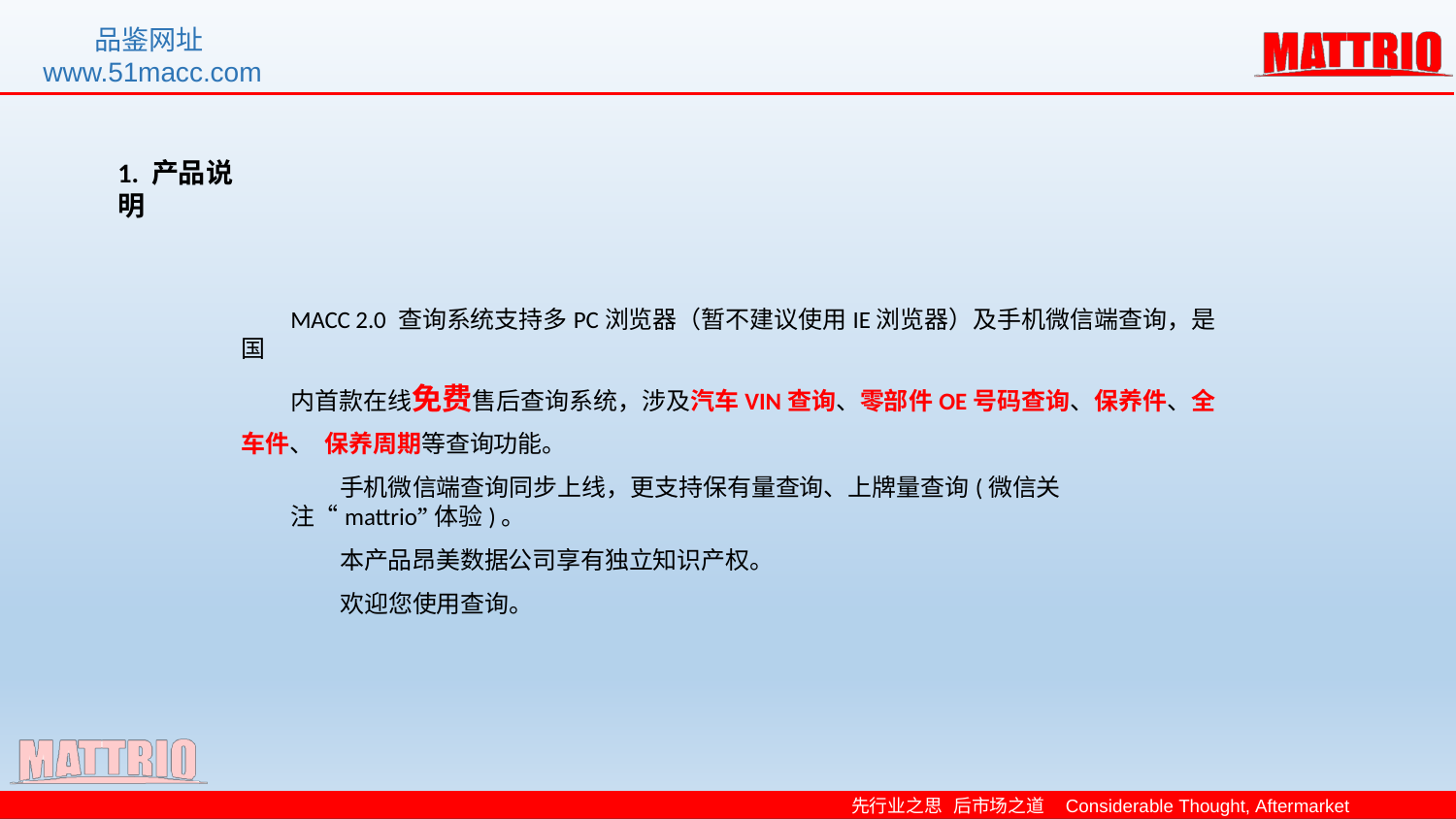

品鉴网址www.51macc.com

1. 产品说明
MACC 2.0 查询系统支持多PC浏览器（暂不建议使用IE浏览器）及手机微信端查询，是国
内首款在线免费售后查询系统，涉及汽车VIN查询、零部件OE号码查询、保养件、全车件、  保养周期等查询功能。
手机微信端查询同步上线，更支持保有量查询、上牌量查询(微信关注“mattrio”体验)。
本产品昂美数据公司享有独立知识产权。
欢迎您使用查询。

先行业之思  后市场之道   Considerable Thought, Aftermarket Knowhow.